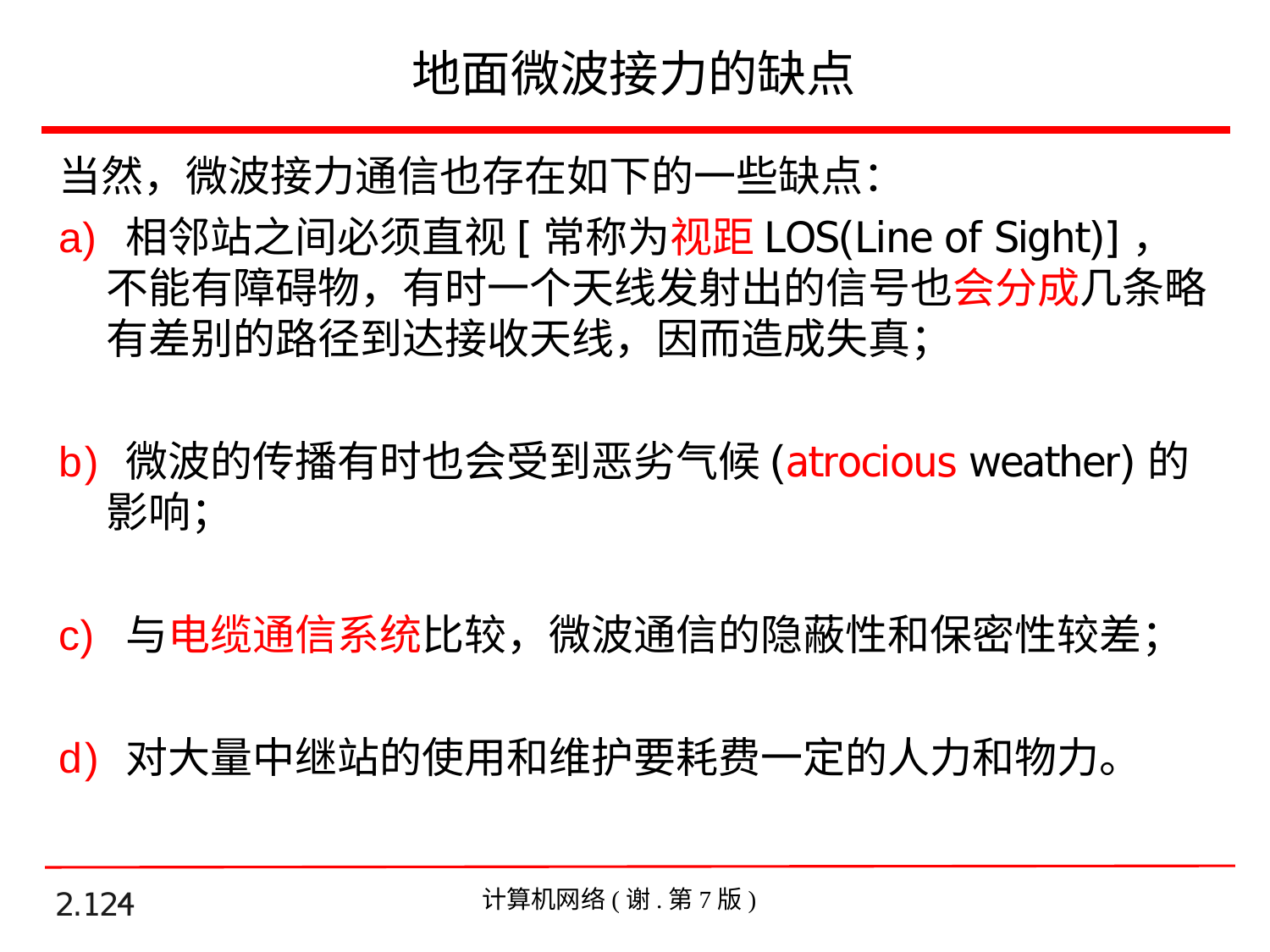

# 地面微波接力的缺点
当然，微波接力通信也存在如下的一些缺点：
 相邻站之间必须直视[常称为视距LOS(Line of Sight)]，不能有障碍物，有时一个天线发射出的信号也会分成几条略有差别的路径到达接收天线，因而造成失真；

 微波的传播有时也会受到恶劣气候(atrocious weather)的影响；

 与电缆通信系统比较，微波通信的隐蔽性和保密性较差；

 对大量中继站的使用和维护要耗费一定的人力和物力。